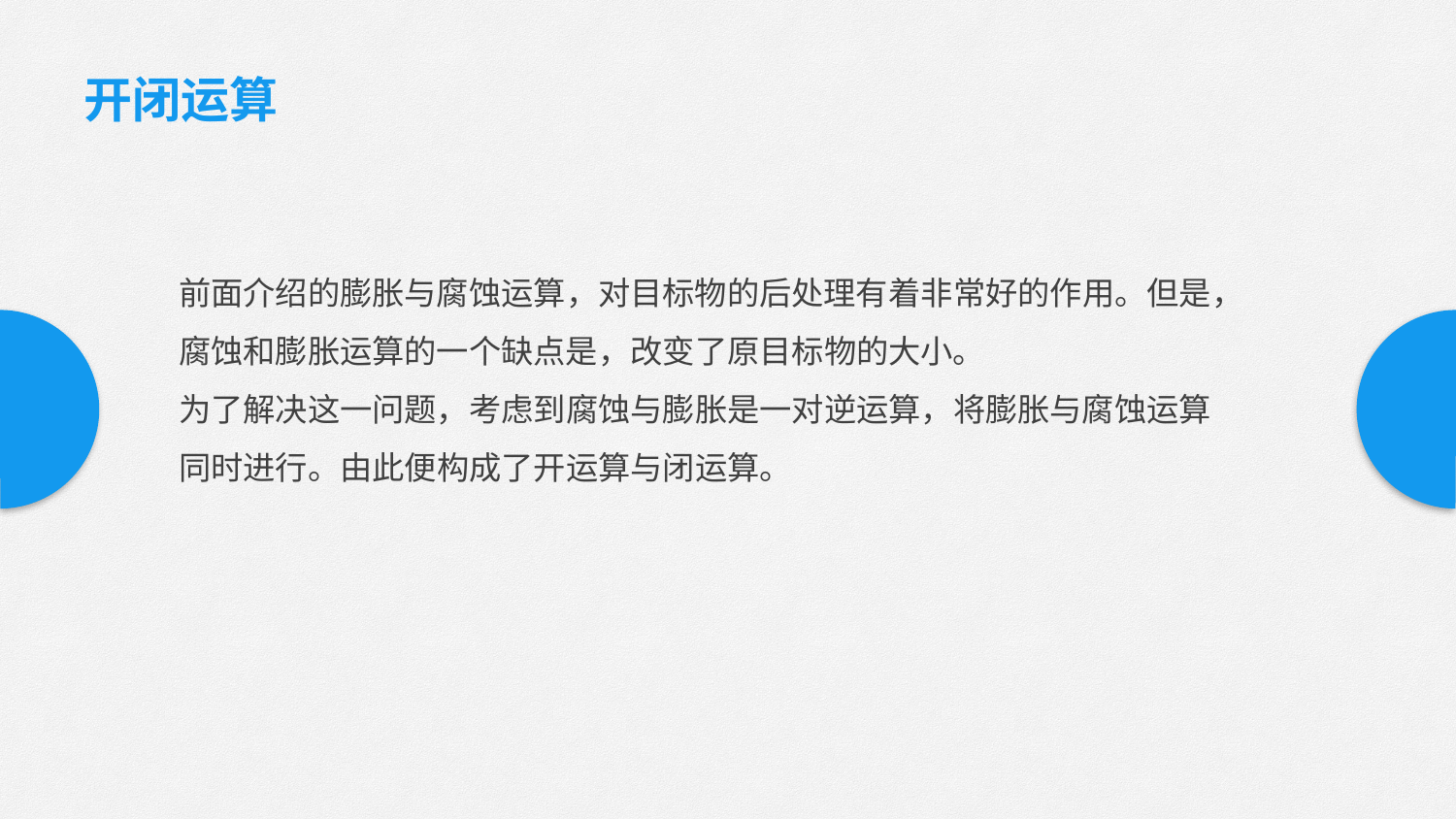

开闭运算
前面介绍的膨胀与腐蚀运算，对目标物的后处理有着非常好的作用。但是，腐蚀和膨胀运算的一个缺点是，改变了原目标物的大小。
为了解决这一问题，考虑到腐蚀与膨胀是一对逆运算，将膨胀与腐蚀运算同时进行。由此便构成了开运算与闭运算。